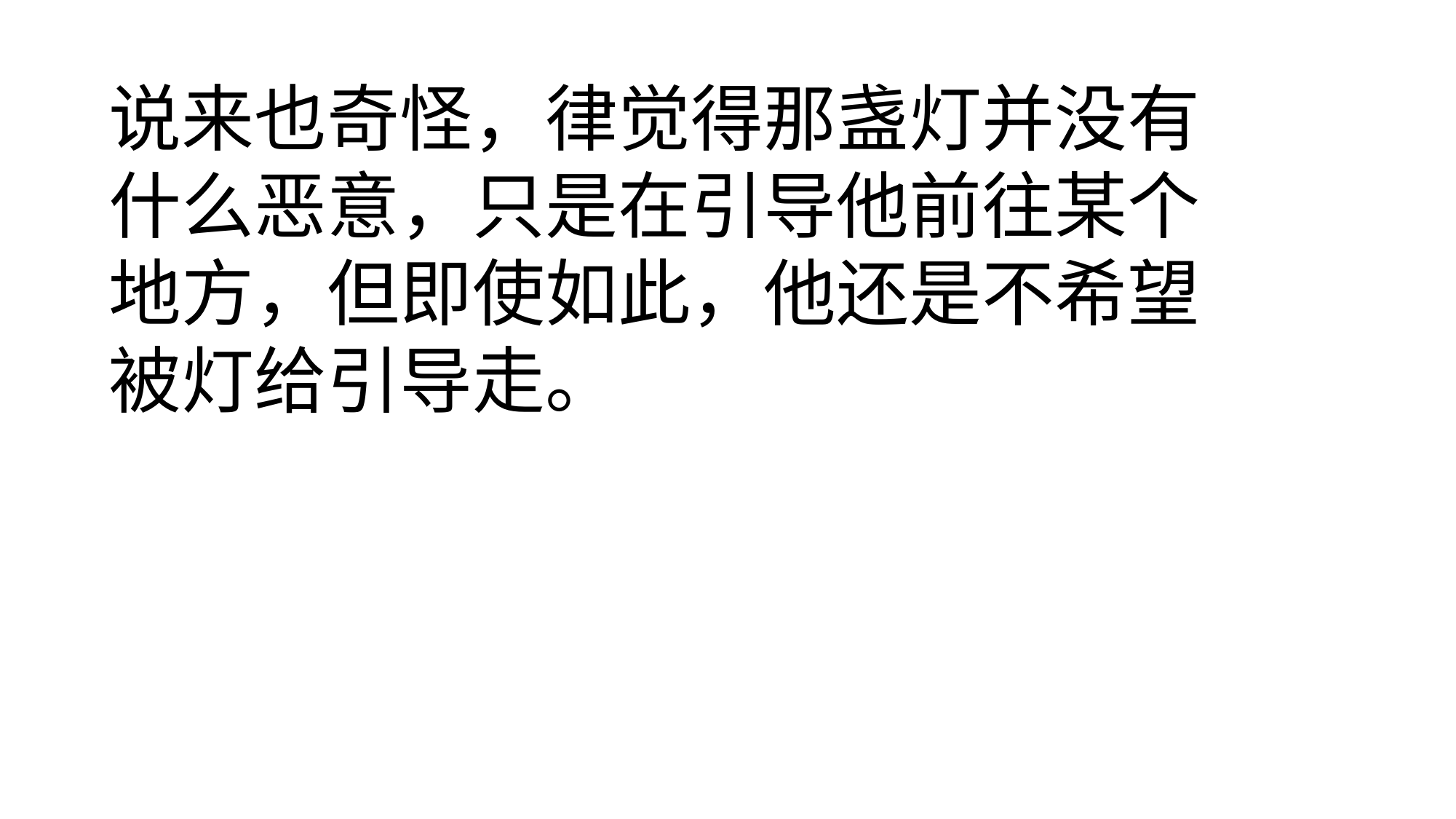

说来也奇怪，律觉得那盏灯并没有什么恶意，只是在引导他前往某个地方，但即使如此，他还是不希望被灯给引导走。